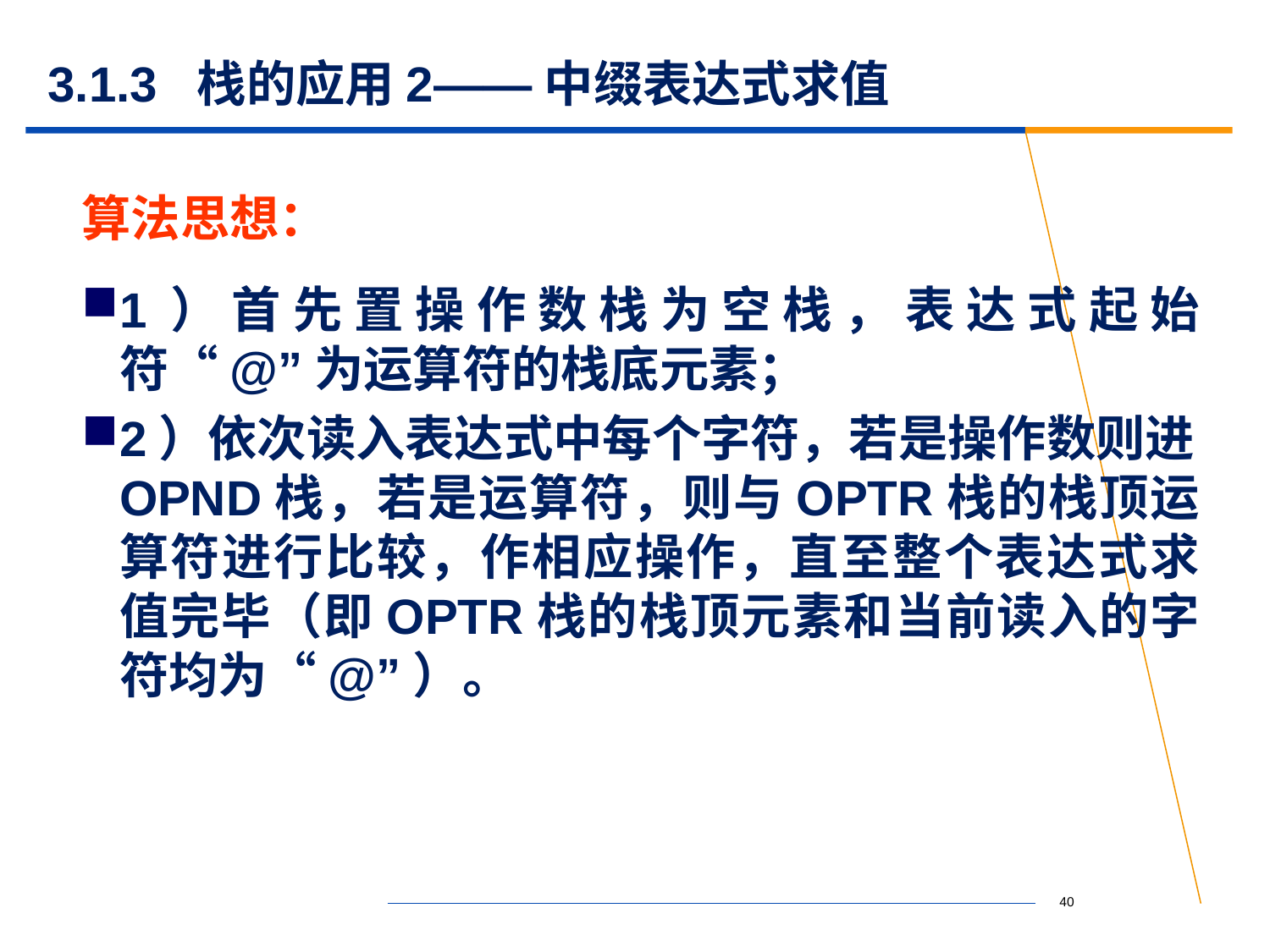

# 3.1.3  栈的应用2——中缀表达式求值
算法思想：
1）首先置操作数栈为空栈，表达式起始符“@”为运算符的栈底元素；
2）依次读入表达式中每个字符，若是操作数则进OPND栈，若是运算符，则与OPTR栈的栈顶运算符进行比较，作相应操作，直至整个表达式求值完毕（即OPTR栈的栈顶元素和当前读入的字符均为“@”）。